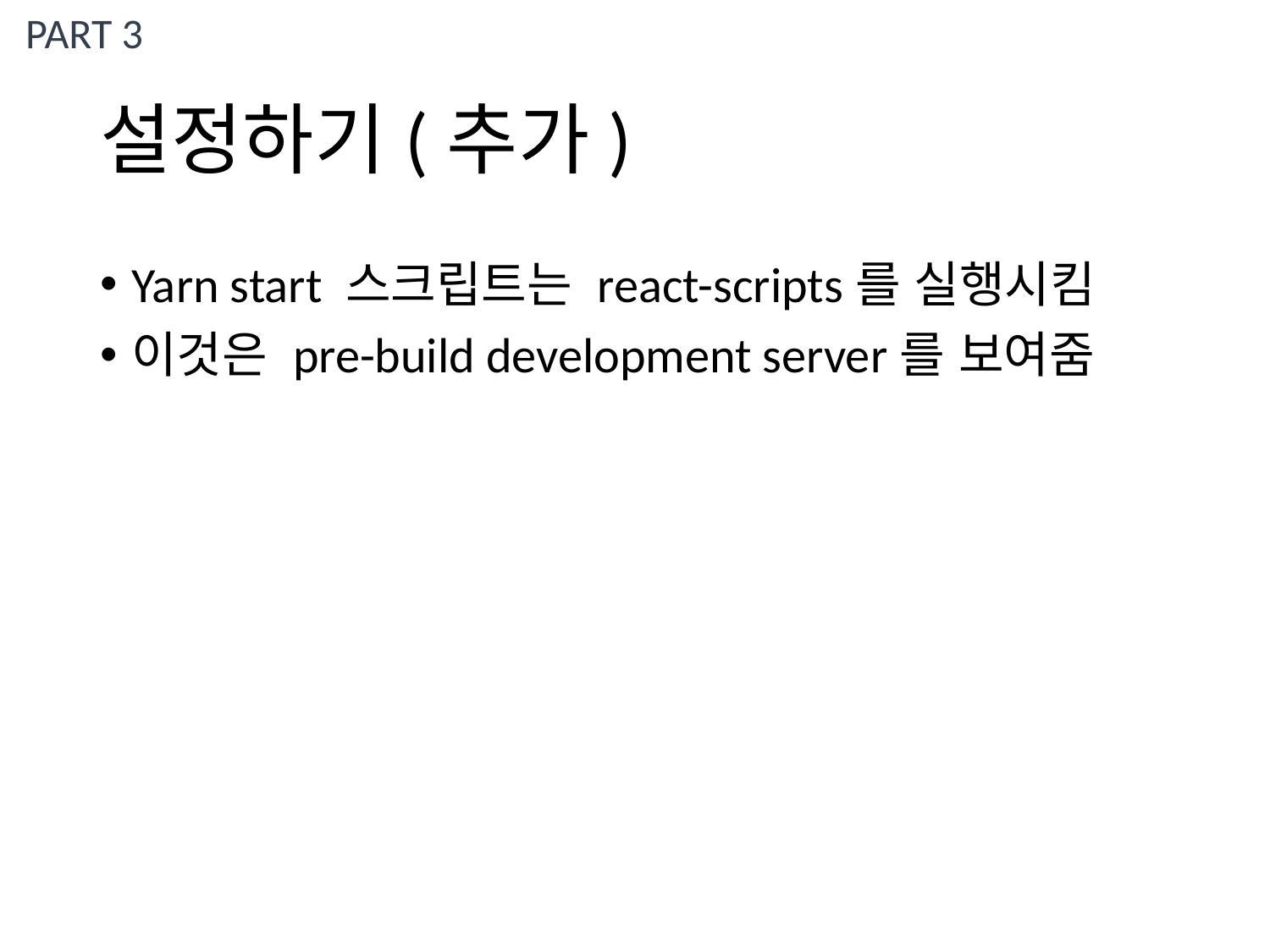

PART 3
# 설정하기(추가)
Yarn start 스크립트는 react-scripts를 실행시킴
이것은 pre-build development server를 보여줌